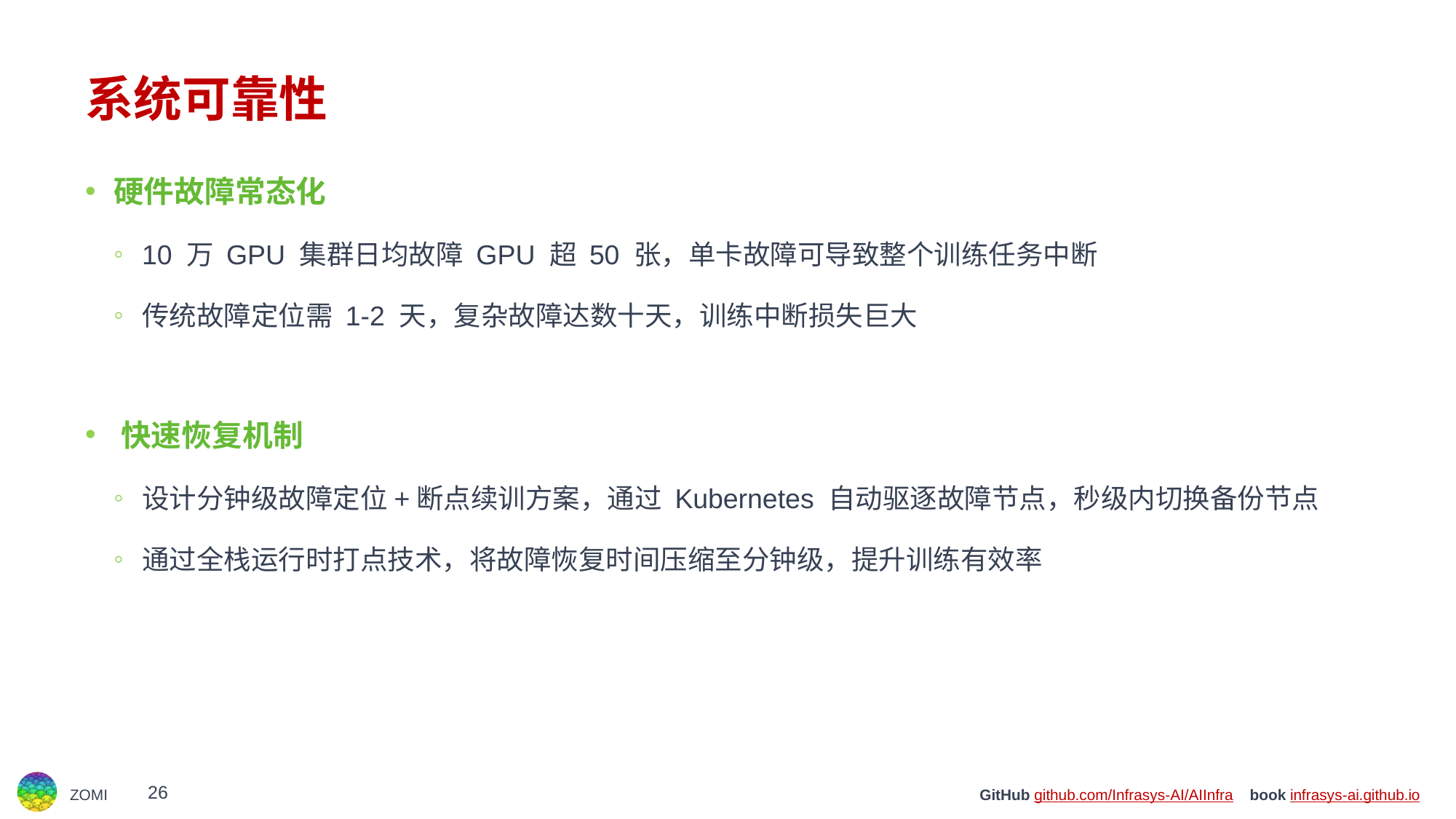

# 系统可靠性
硬件故障常态化​​
10 万 GPU 集群日均故障 GPU 超 50 张，单卡故障可导致整个训练任务中断
传统故障定位需 1-2 天，复杂故障达数十天，训练中断损失巨大

​​快速恢复机制​​
设计分钟级故障定位+断点续训方案，通过 Kubernetes 自动驱逐故障节点，秒级内切换备份节点
通过全栈运行时打点技术，将故障恢复时间压缩至分钟级，提升训练有效率